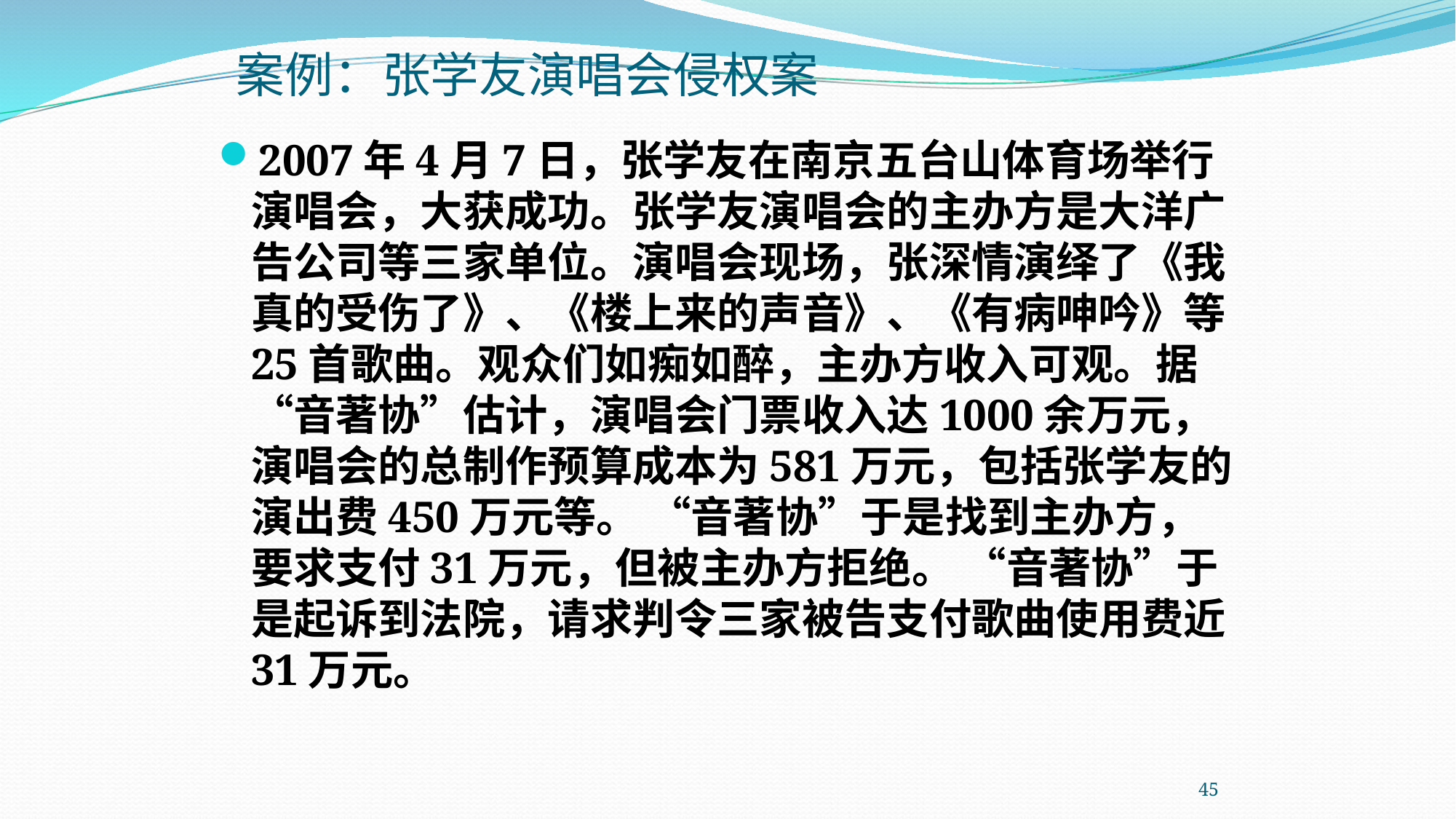

案例：张学友演唱会侵权案
2007年4月7日，张学友在南京五台山体育场举行演唱会，大获成功。张学友演唱会的主办方是大洋广告公司等三家单位。演唱会现场，张深情演绎了《我真的受伤了》、《楼上来的声音》、《有病呻吟》等25首歌曲。观众们如痴如醉，主办方收入可观。据“音著协”估计，演唱会门票收入达1000余万元，演唱会的总制作预算成本为581万元，包括张学友的演出费450万元等。 “音著协”于是找到主办方，要求支付31万元，但被主办方拒绝。 “音著协”于是起诉到法院，请求判令三家被告支付歌曲使用费近31万元。
45